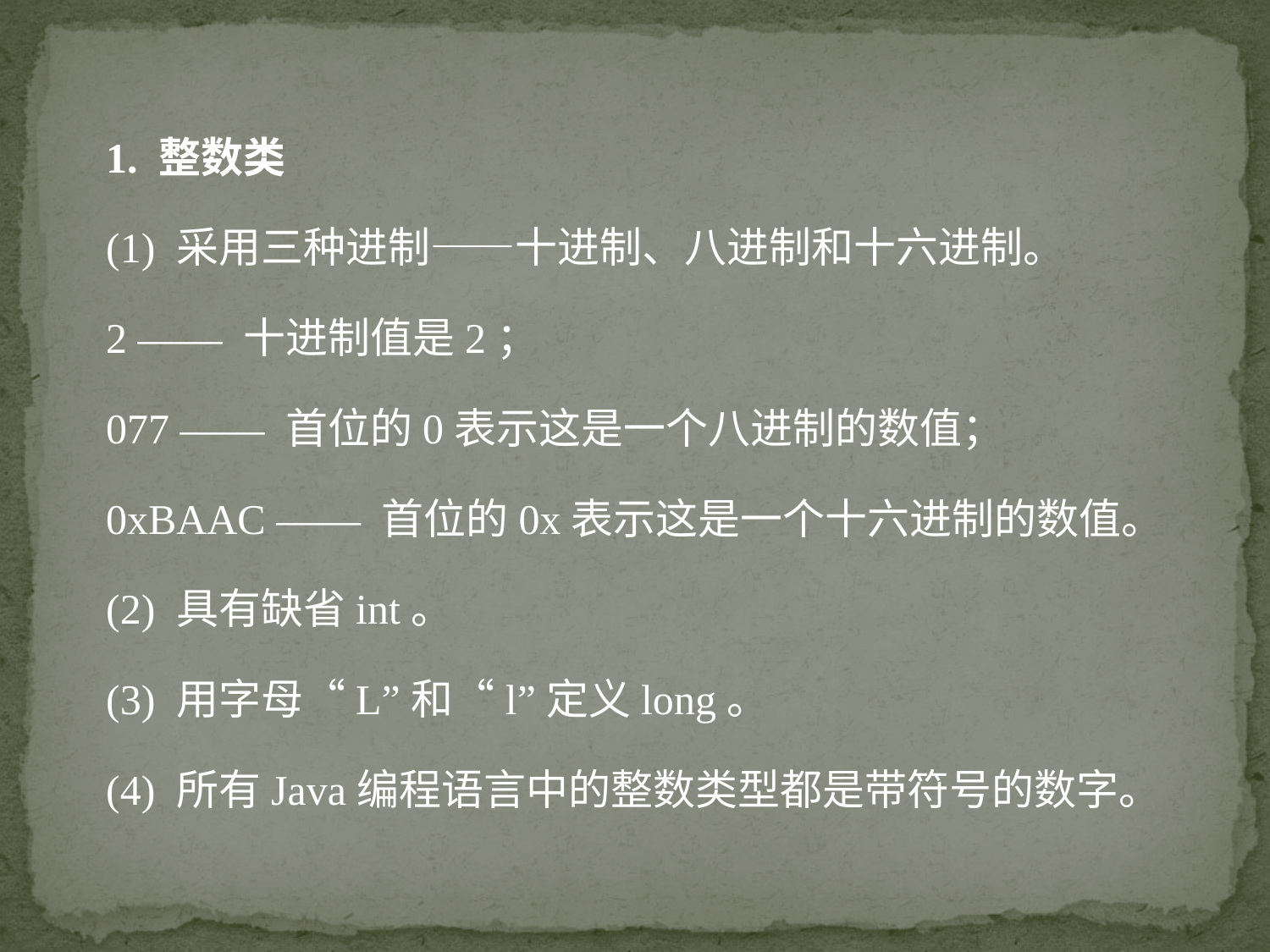

1. 整数类
(1) 采用三种进制——十进制、八进制和十六进制。
2 —— 十进制值是2；
077 —— 首位的0表示这是一个八进制的数值；
0xBAAC —— 首位的0x表示这是一个十六进制的数值。
(2) 具有缺省int。
(3) 用字母“L”和“l”定义long。
(4) 所有Java编程语言中的整数类型都是带符号的数字。